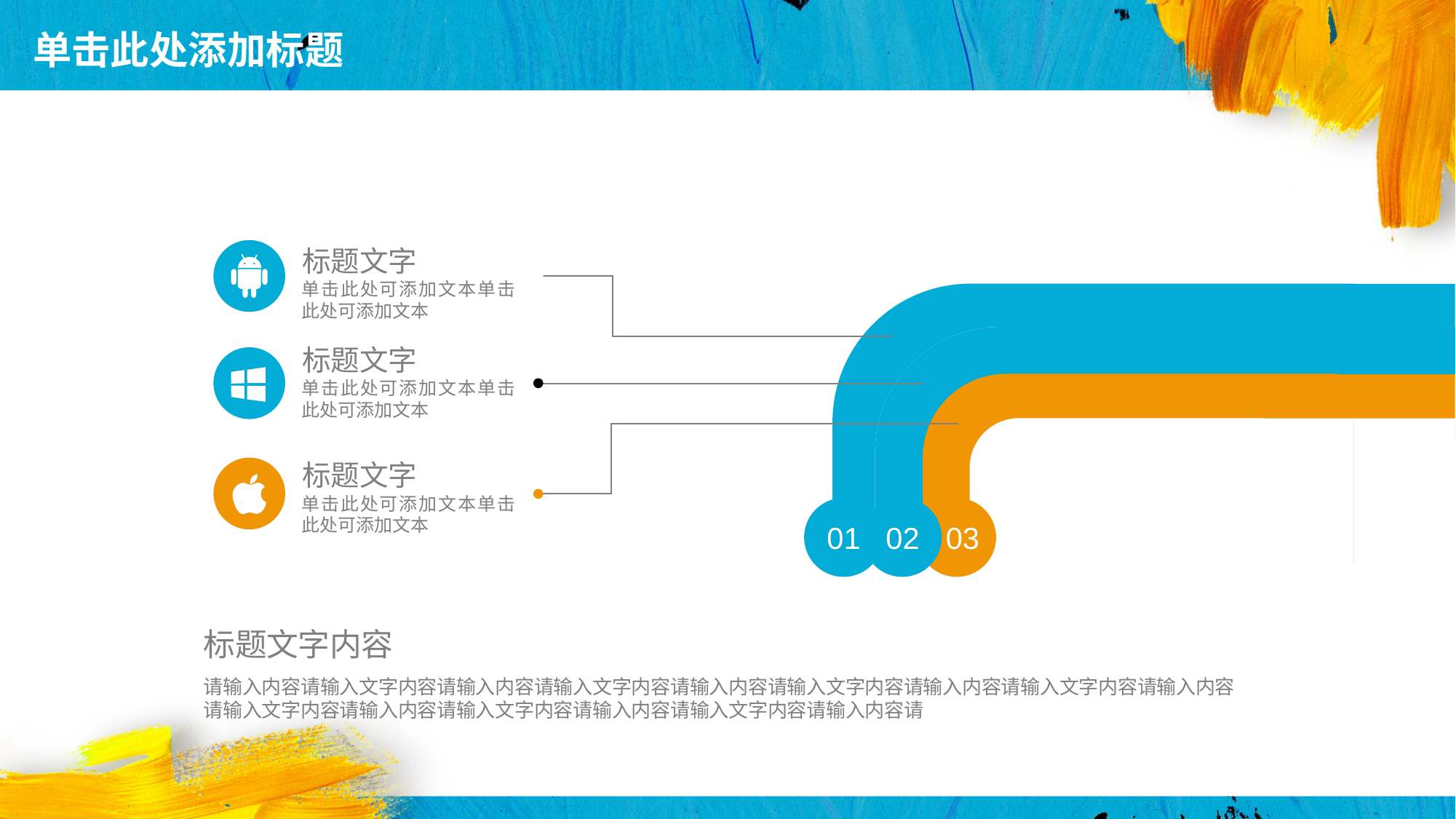

# 单击此处添加标题
标题文字
单击此处可添加文本单击此处可添加文本

01

02
标题文字
单击此处可添加文本单击此处可添加文本

03

标题文字
单击此处可添加文本单击此处可添加文本

标题文字内容
请输入内容请输入文字内容请输入内容请输入文字内容请输入内容请输入文字内容请输入内容请输入文字内容请输入内容请输入文字内容请输入内容请输入文字内容请输入内容请输入文字内容请输入内容请